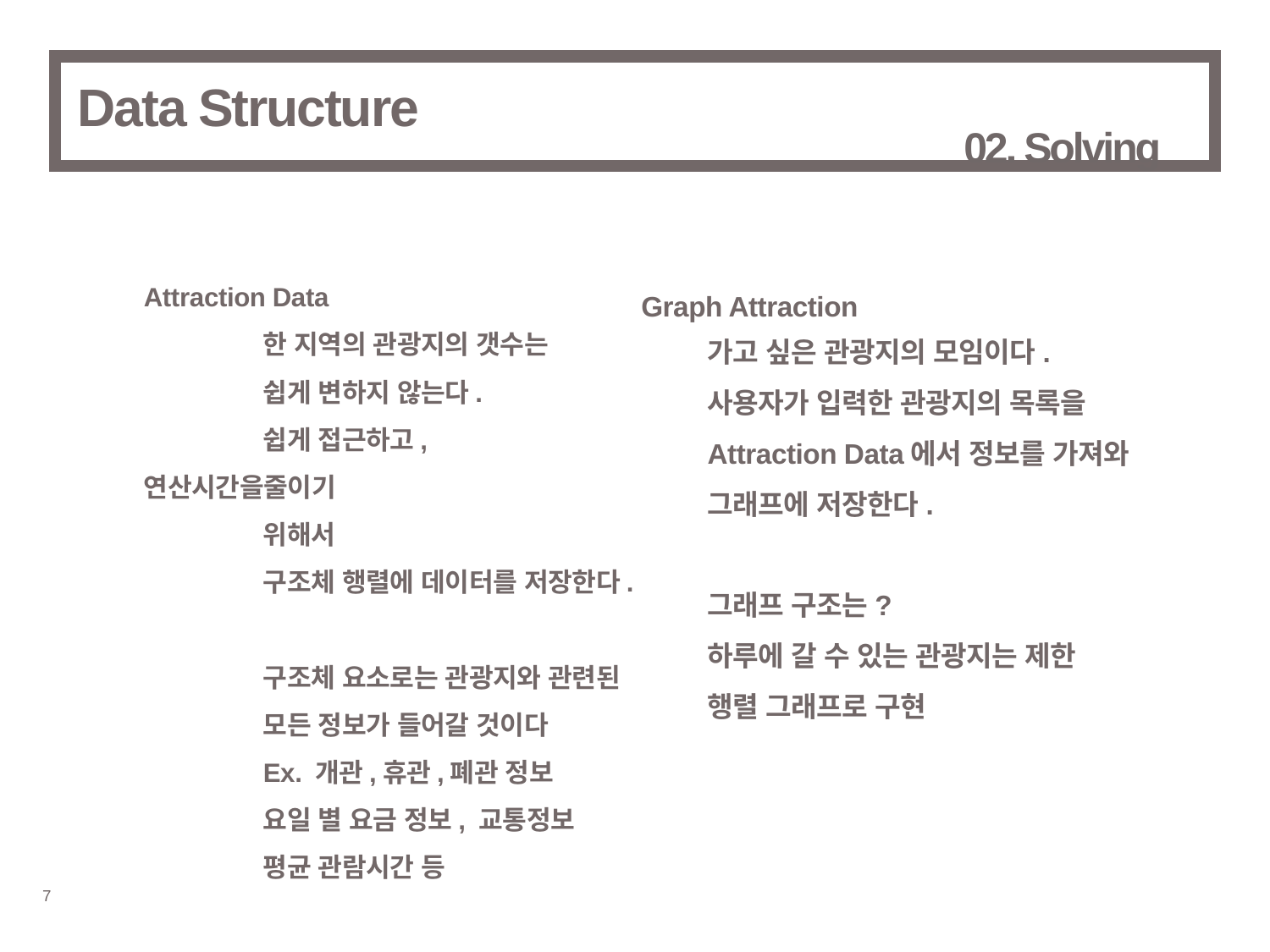

# Data Structure
02. Solving
Attraction Data
	한 지역의 관광지의 갯수는
	쉽게 변하지 않는다.
	쉽게 접근하고, 연산시간을줄이기
	위해서
	구조체 행렬에 데이터를 저장한다.

	구조체 요소로는 관광지와 관련된
	모든 정보가 들어갈 것이다
	Ex. 개관,휴관,폐관 정보
	요일 별 요금 정보, 교통정보
	평균 관람시간 등
Graph Attraction
가고 싶은 관광지의 모임이다.
사용자가 입력한 관광지의 목록을Attraction Data에서 정보를 가져와
그래프에 저장한다.

그래프 구조는?
하루에 갈 수 있는 관광지는 제한
행렬 그래프로 구현